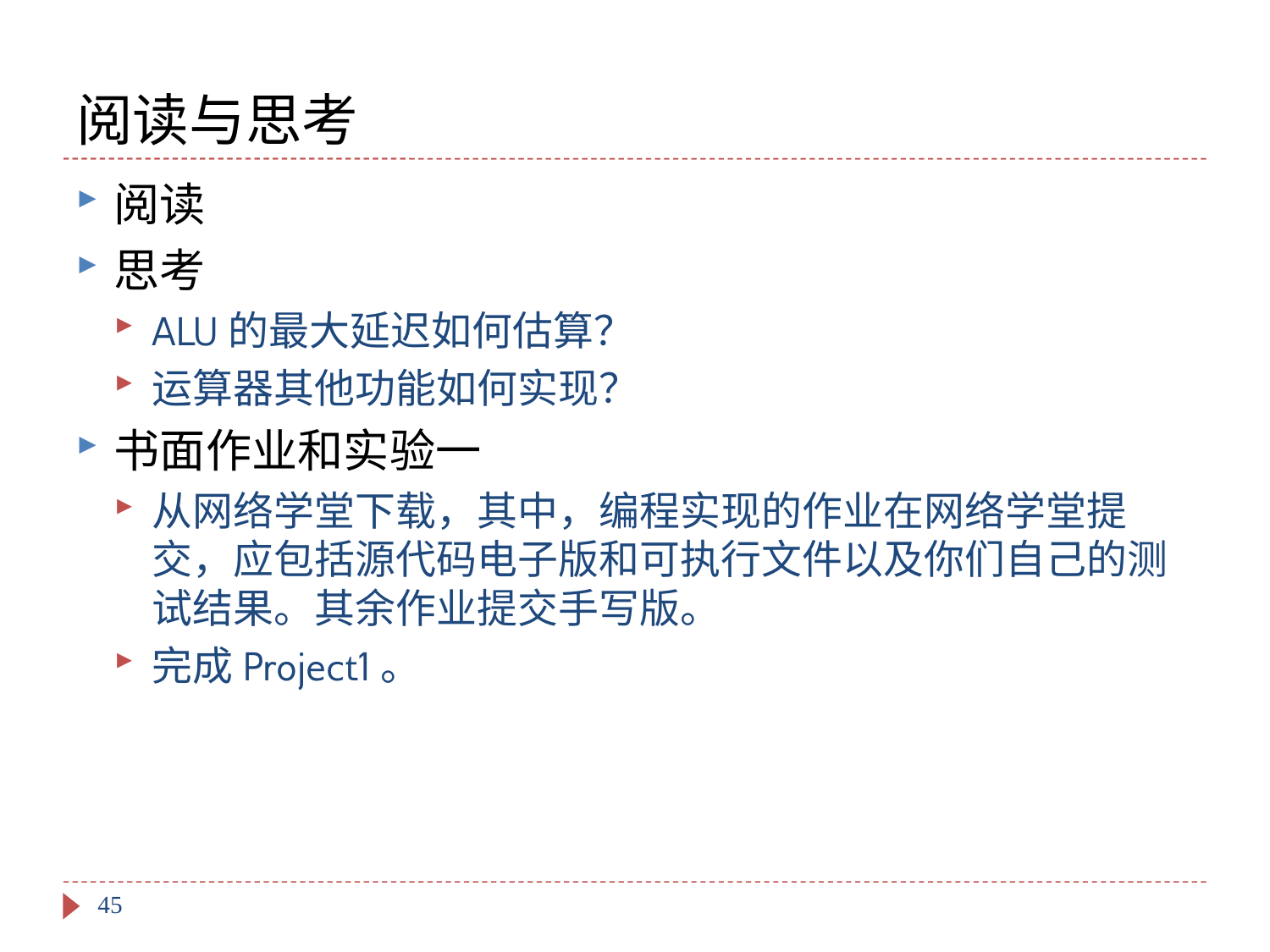

# 阅读与思考
阅读
思考
ALU的最大延迟如何估算？
运算器其他功能如何实现？
书面作业和实验一
从网络学堂下载，其中，编程实现的作业在网络学堂提交，应包括源代码电子版和可执行文件以及你们自己的测试结果。其余作业提交手写版。
完成Project1。

45